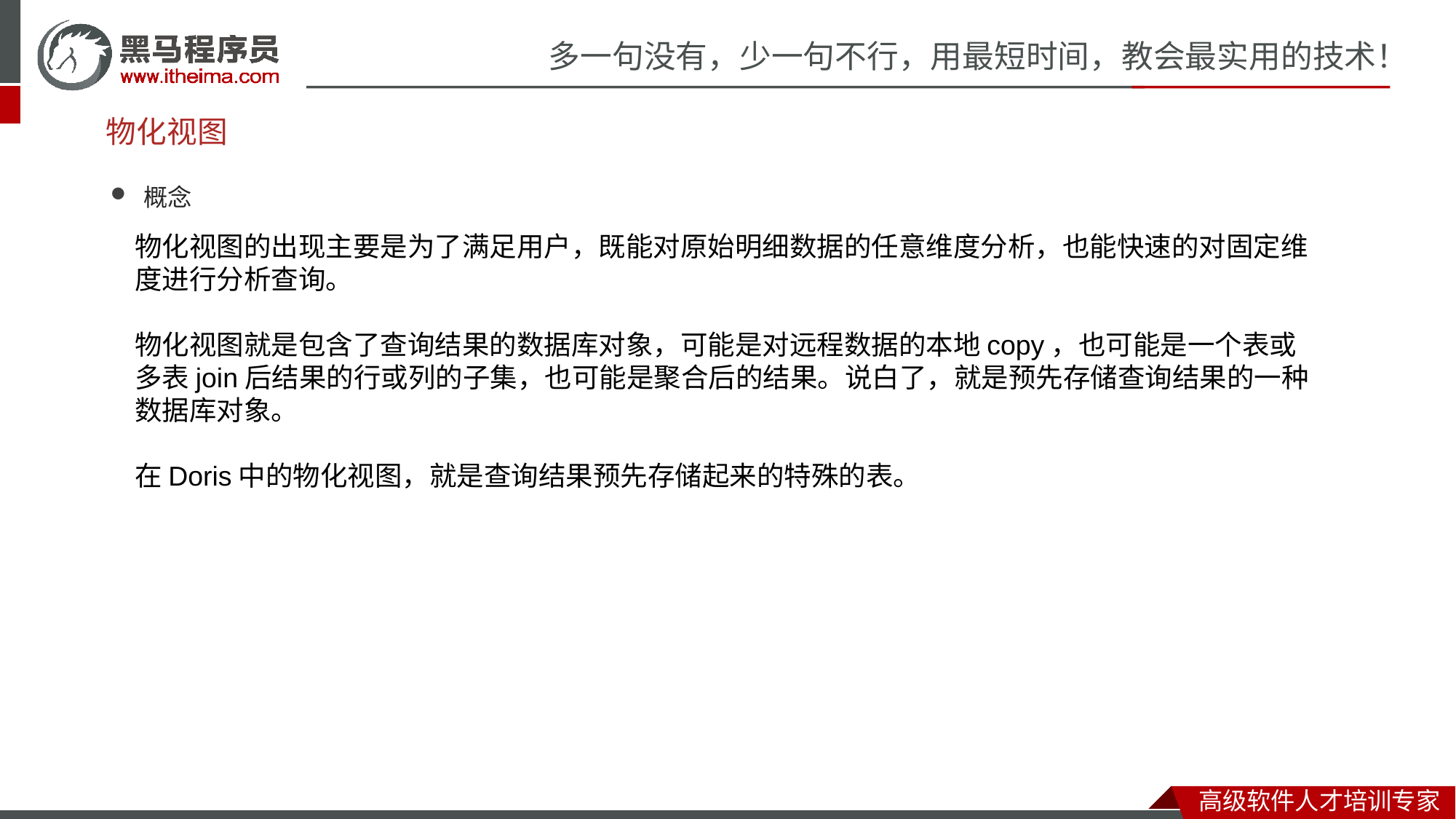

# 物化视图
概念

物化视图的出现主要是为了满足用户，既能对原始明细数据的任意维度分析，也能快速的对固定维度进行分析查询。

物化视图就是包含了查询结果的数据库对象，可能是对远程数据的本地copy，也可能是一个表或多表join后结果的行或列的子集，也可能是聚合后的结果。说白了，就是预先存储查询结果的一种数据库对象。

在Doris中的物化视图，就是查询结果预先存储起来的特殊的表。